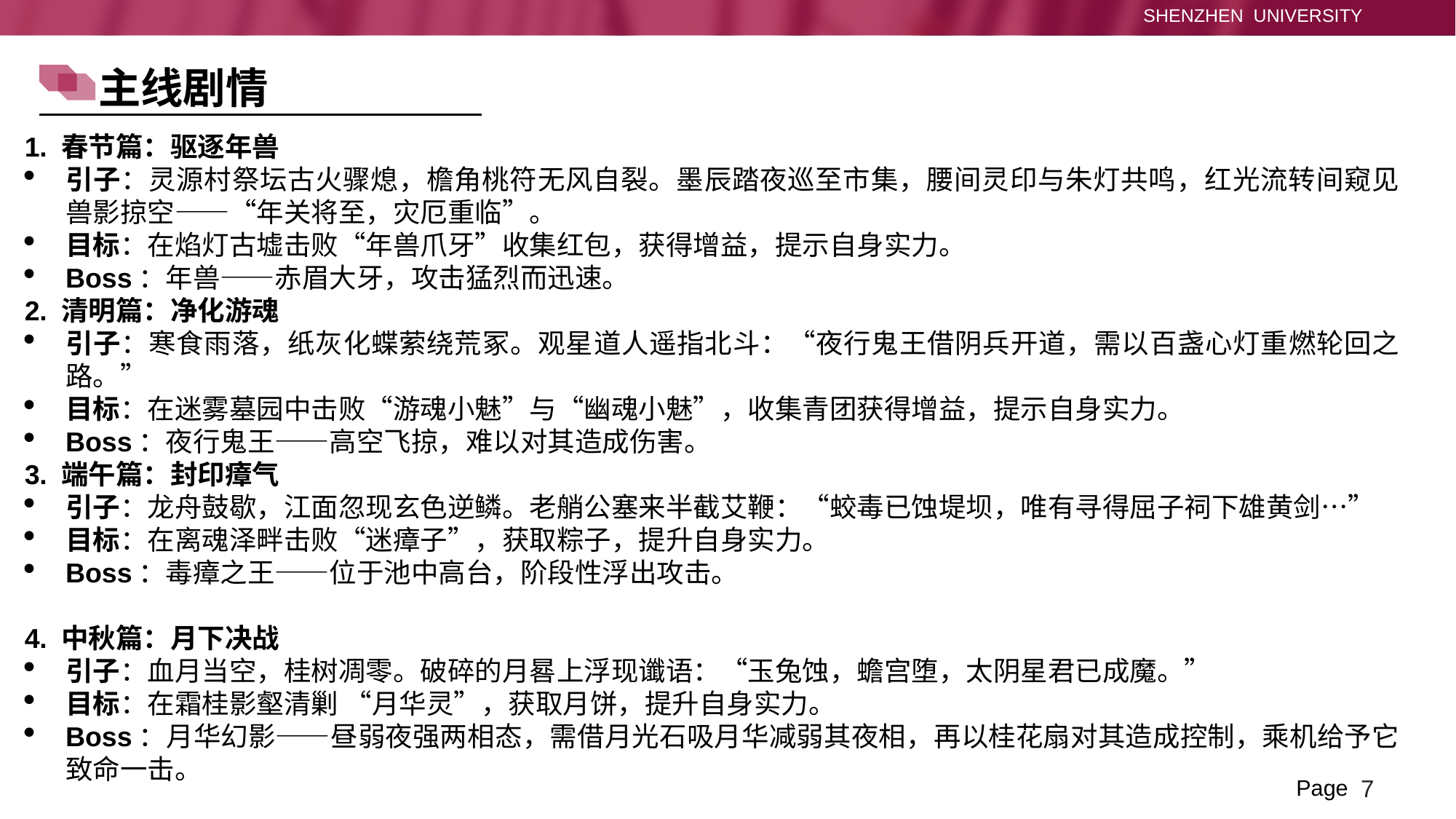

主线剧情
1. 春节篇：驱逐年兽
引子：灵源村祭坛古火骤熄，檐角桃符无风自裂。墨辰踏夜巡至市集，腰间灵印与朱灯共鸣，红光流转间窥见兽影掠空——“年关将至，灾厄重临”。
目标：在焰灯古墟击败“年兽爪牙”收集红包，获得增益，提示自身实力。
Boss：年兽——赤眉大牙，攻击猛烈而迅速。
2. 清明篇：净化游魂
引子：寒食雨落，纸灰化蝶萦绕荒冢。观星道人遥指北斗：“夜行鬼王借阴兵开道，需以百盏心灯重燃轮回之路。”
目标：在迷雾墓园中击败“游魂小魅”与“幽魂小魅”，收集青团获得增益，提示自身实力。
Boss：夜行鬼王——高空飞掠，难以对其造成伤害。
3. 端午篇：封印瘴气
引子：龙舟鼓歇，江面忽现玄色逆鳞。老艄公塞来半截艾鞭：“蛟毒已蚀堤坝，唯有寻得屈子祠下雄黄剑…”
目标：在离魂泽畔击败“迷瘴子”，获取粽子，提升自身实力。
Boss：毒瘴之王——位于池中高台，阶段性浮出攻击。

4. 中秋篇：月下决战
引子：血月当空，桂树凋零。破碎的月晷上浮现谶语：“玉兔蚀，蟾宫堕，太阴星君已成魔。”
目标：在霜桂影壑清剿 “月华灵”，获取月饼，提升自身实力。
Boss：月华幻影——昼弱夜强两相态，需借月光石吸月华减弱其夜相，再以桂花扇对其造成控制，乘机给予它致命一击。

7